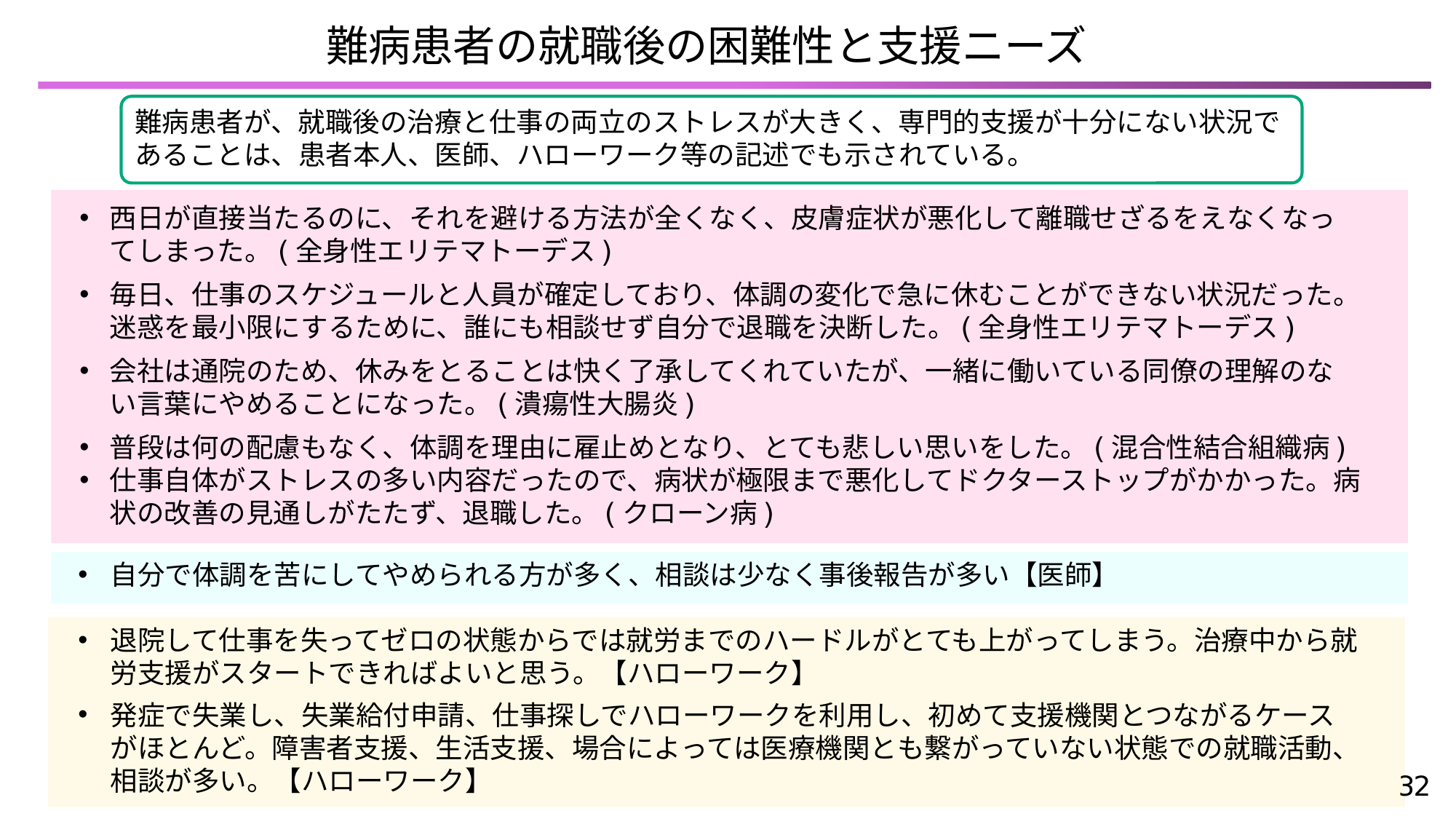

難病患者の就職後の困難性と支援ニーズ

難病患者が、就職後の治療と仕事の両立のストレスが大きく、専門的支援が十分にない状況であることは、患者本人、医師、ハローワーク等の記述でも示されている。

西日が直接当たるのに、それを避ける方法が全くなく、皮膚症状が悪化して離職せざるをえなくなってしまった。(全身性エリテマトーデス)

毎日、仕事のスケジュールと人員が確定しており、体調の変化で急に休むことができない状況だった。迷惑を最小限にするために、誰にも相談せず自分で退職を決断した。(全身性エリテマトーデス)

会社は通院のため、休みをとることは快く了承してくれていたが、一緒に働いている同僚の理解のない言葉にやめることになった。(潰瘍性大腸炎)

普段は何の配慮もなく、体調を理由に雇止めとなり、とても悲しい思いをした。(混合性結合組織病)
仕事自体がストレスの多い内容だったので、病状が極限まで悪化してドクターストップがかかった。病状の改善の見通しがたたず、退職した。(クローン病)

自分で体調を苦にしてやめられる方が多く、相談は少なく事後報告が多い【医師】

退院して仕事を失ってゼロの状態からでは就労までのハードルがとても上がってしまう。治療中から就労支援がスタートできればよいと思う。【ハローワーク】
発症で失業し、失業給付申請、仕事探しでハローワークを利用し、初めて支援機関とつながるケースがほとんど。障害者支援、生活支援、場合によっては医療機関とも繋がっていない状態での就職活動、相談が多い。【ハローワーク】

32